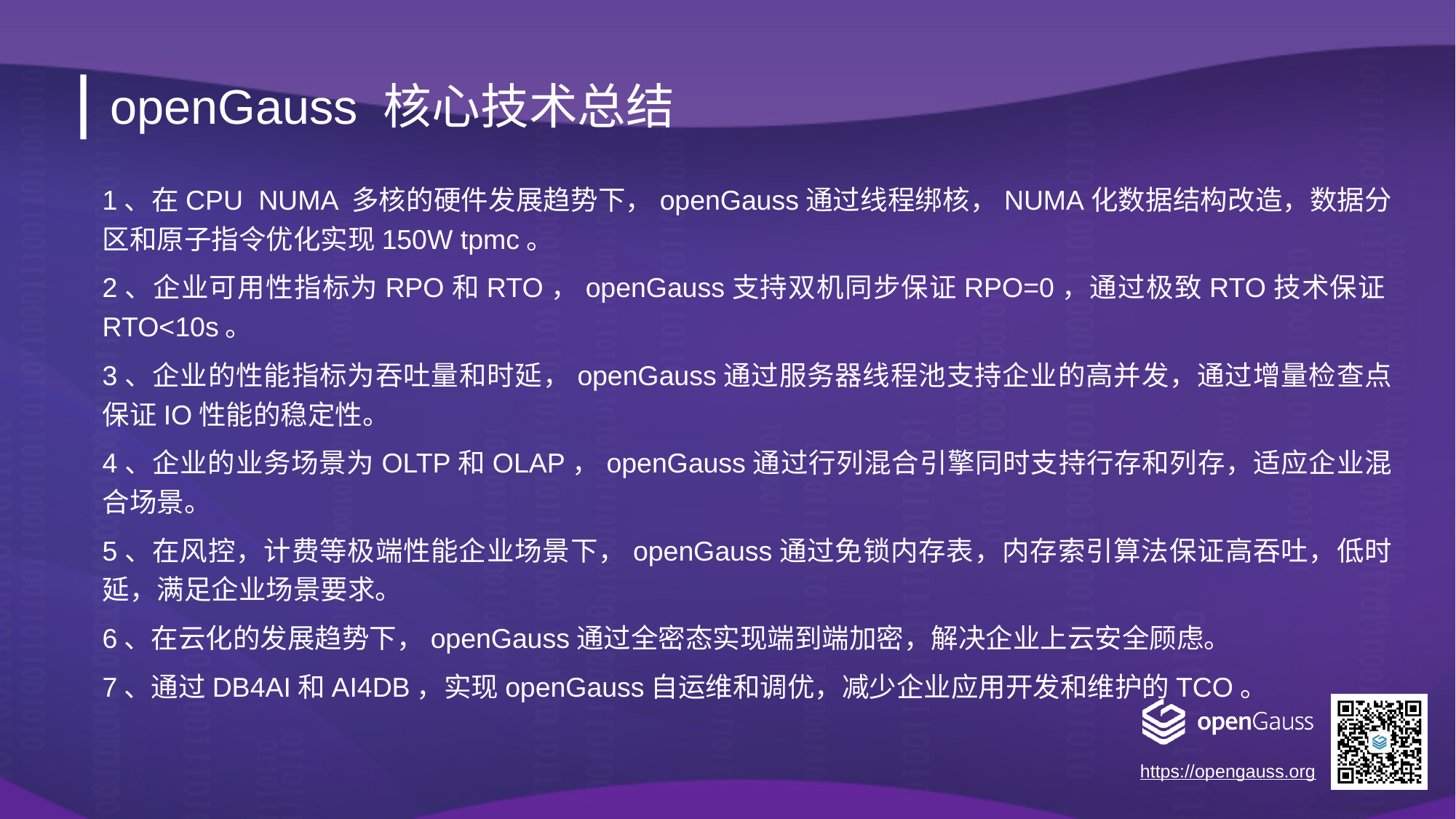

openGauss 核心技术总结
1、在CPU  NUMA 多核的硬件发展趋势下，openGauss通过线程绑核，NUMA化数据结构改造，数据分区和原子指令优化实现150W tpmc。
2、企业可用性指标为RPO和RTO，openGauss支持双机同步保证RPO=0，通过极致RTO技术保证RTO<10s。
3、企业的性能指标为吞吐量和时延，openGauss通过服务器线程池支持企业的高并发，通过增量检查点保证IO性能的稳定性。
4、企业的业务场景为OLTP和OLAP，openGauss通过行列混合引擎同时支持行存和列存，适应企业混合场景。
5、在风控，计费等极端性能企业场景下，openGauss通过免锁内存表，内存索引算法保证高吞吐，低时延，满足企业场景要求。
6、在云化的发展趋势下，openGauss通过全密态实现端到端加密，解决企业上云安全顾虑。
7、通过DB4AI和AI4DB，实现openGauss自运维和调优，减少企业应用开发和维护的TCO。